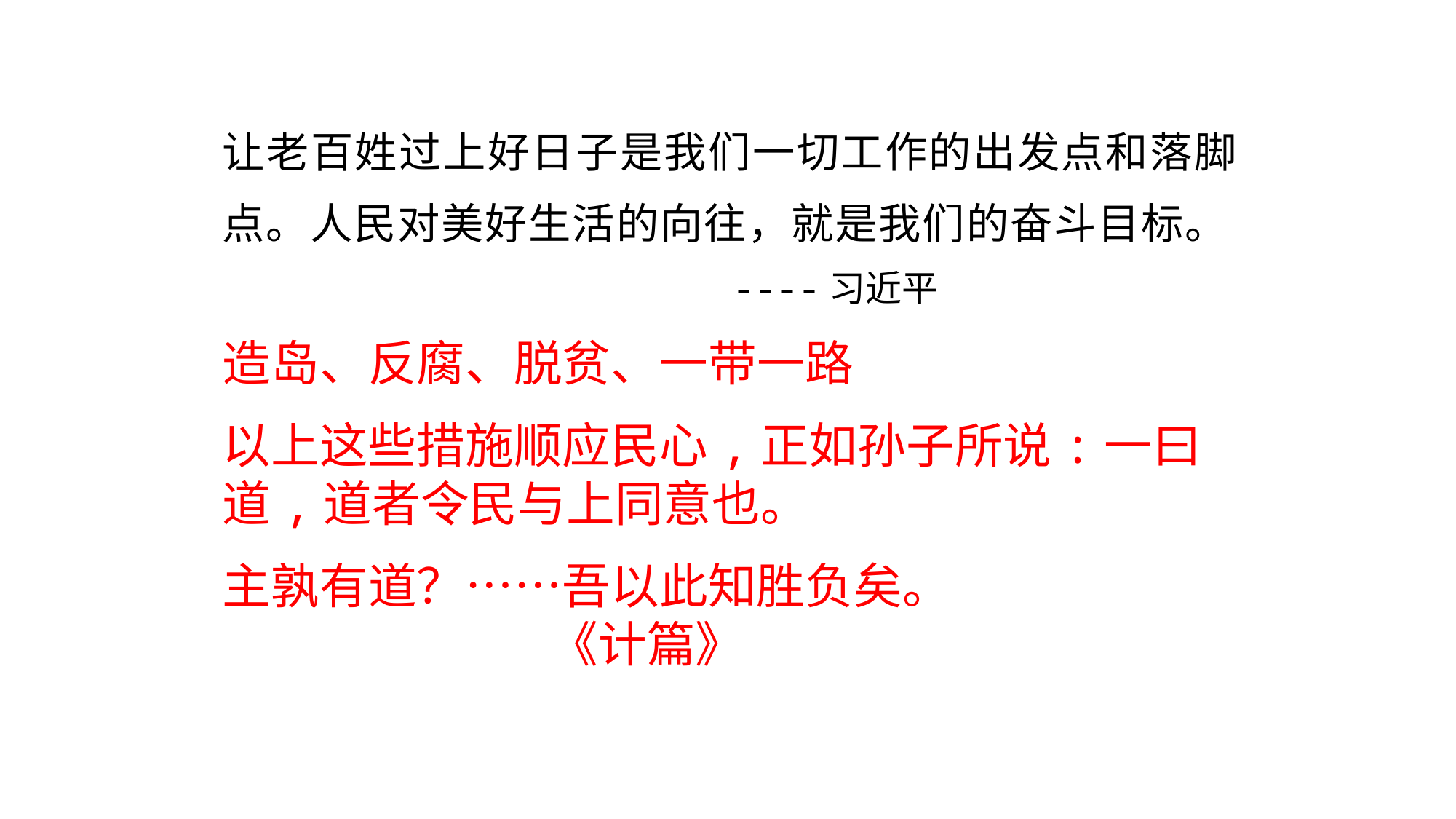

让老百姓过上好日子是我们一切工作的出发点和落脚点。人民对美好生活的向往，就是我们的奋斗目标。					        ----习近平
造岛、反腐、脱贫、一带一路
以上这些措施顺应民心,正如孙子所说:一曰道,道者令民与上同意也。
主孰有道？……吾以此知胜负矣。						《计篇》